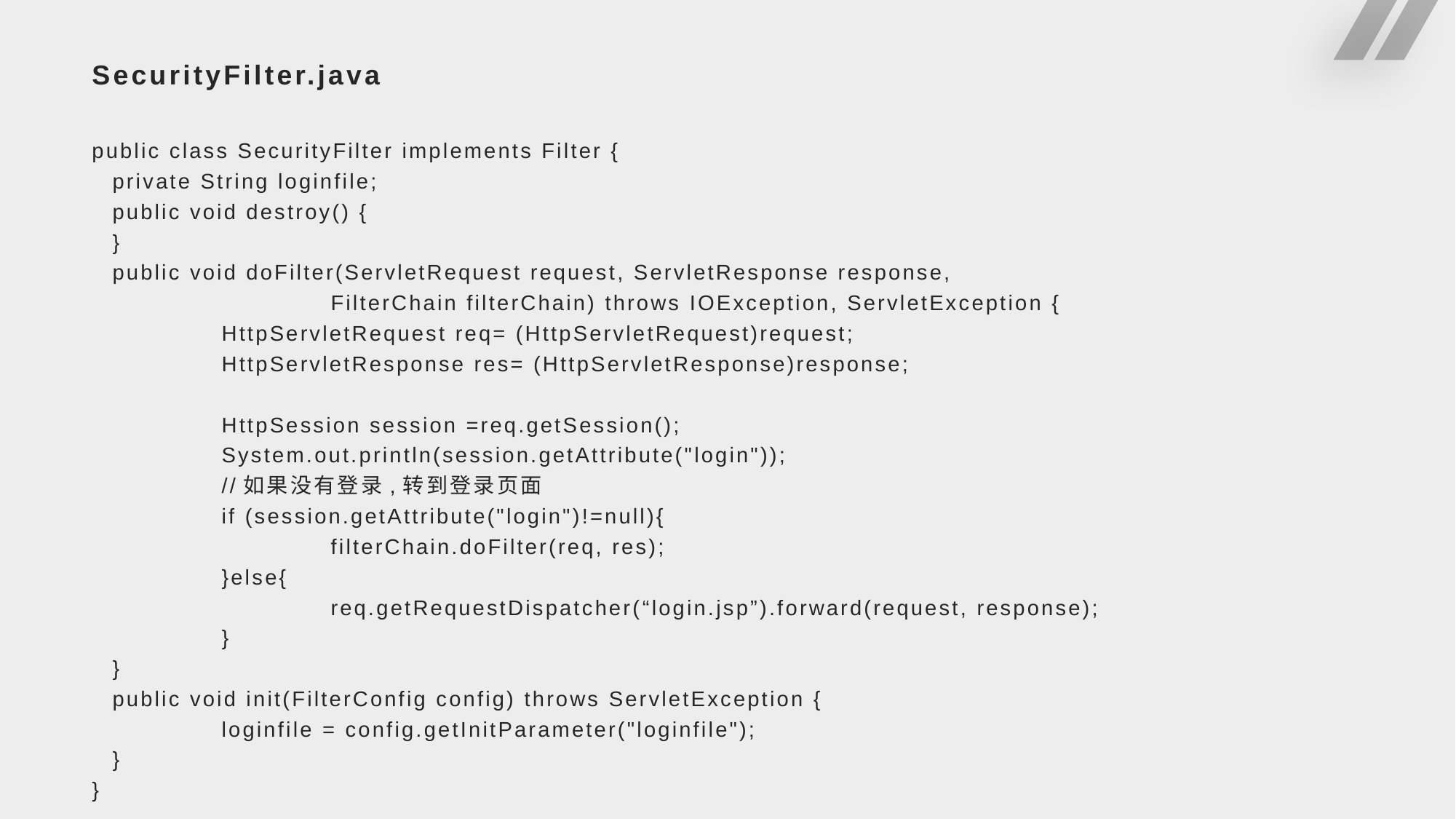

# SecurityFilter.java

public class SecurityFilter implements Filter {
	private String loginfile;
	public void destroy() {
	}
	public void doFilter(ServletRequest request, ServletResponse response,
			FilterChain filterChain) throws IOException, ServletException {
		HttpServletRequest req= (HttpServletRequest)request;
		HttpServletResponse res= (HttpServletResponse)response;

		HttpSession session =req.getSession();
		System.out.println(session.getAttribute("login"));
		//如果没有登录,转到登录页面
		if (session.getAttribute("login")!=null){
			filterChain.doFilter(req, res);
		}else{
			req.getRequestDispatcher(“login.jsp”).forward(request, response);
		}
	}
	public void init(FilterConfig config) throws ServletException {
		loginfile = config.getInitParameter("loginfile");
	}
}